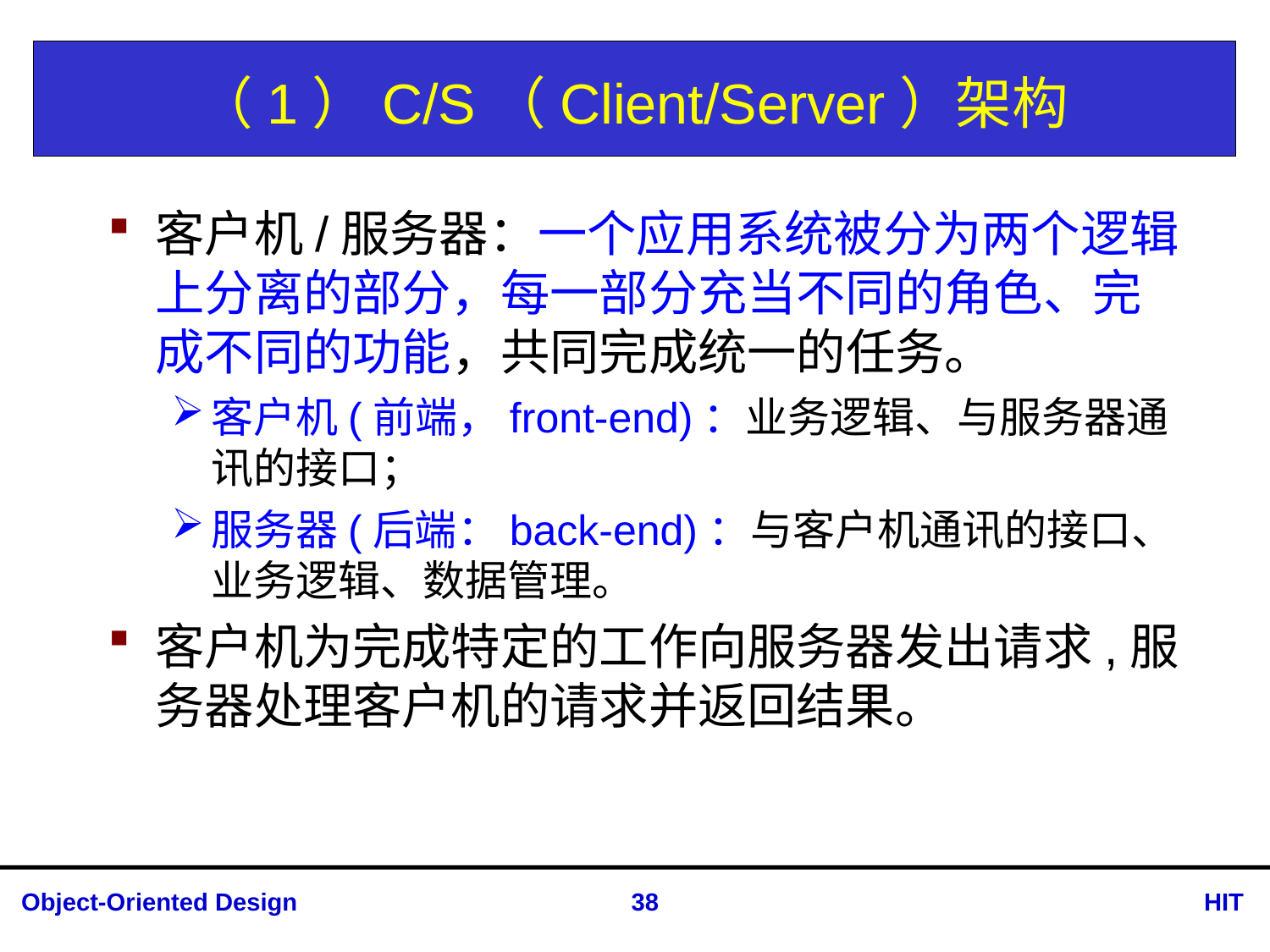

# （1）C/S（Client/Server）架构
客户机/服务器：一个应用系统被分为两个逻辑上分离的部分，每一部分充当不同的角色、完成不同的功能，共同完成统一的任务。
客户机(前端，front-end)：业务逻辑、与服务器通讯的接口；
服务器(后端：back-end)：与客户机通讯的接口、业务逻辑、数据管理。
客户机为完成特定的工作向服务器发出请求,服务器处理客户机的请求并返回结果。